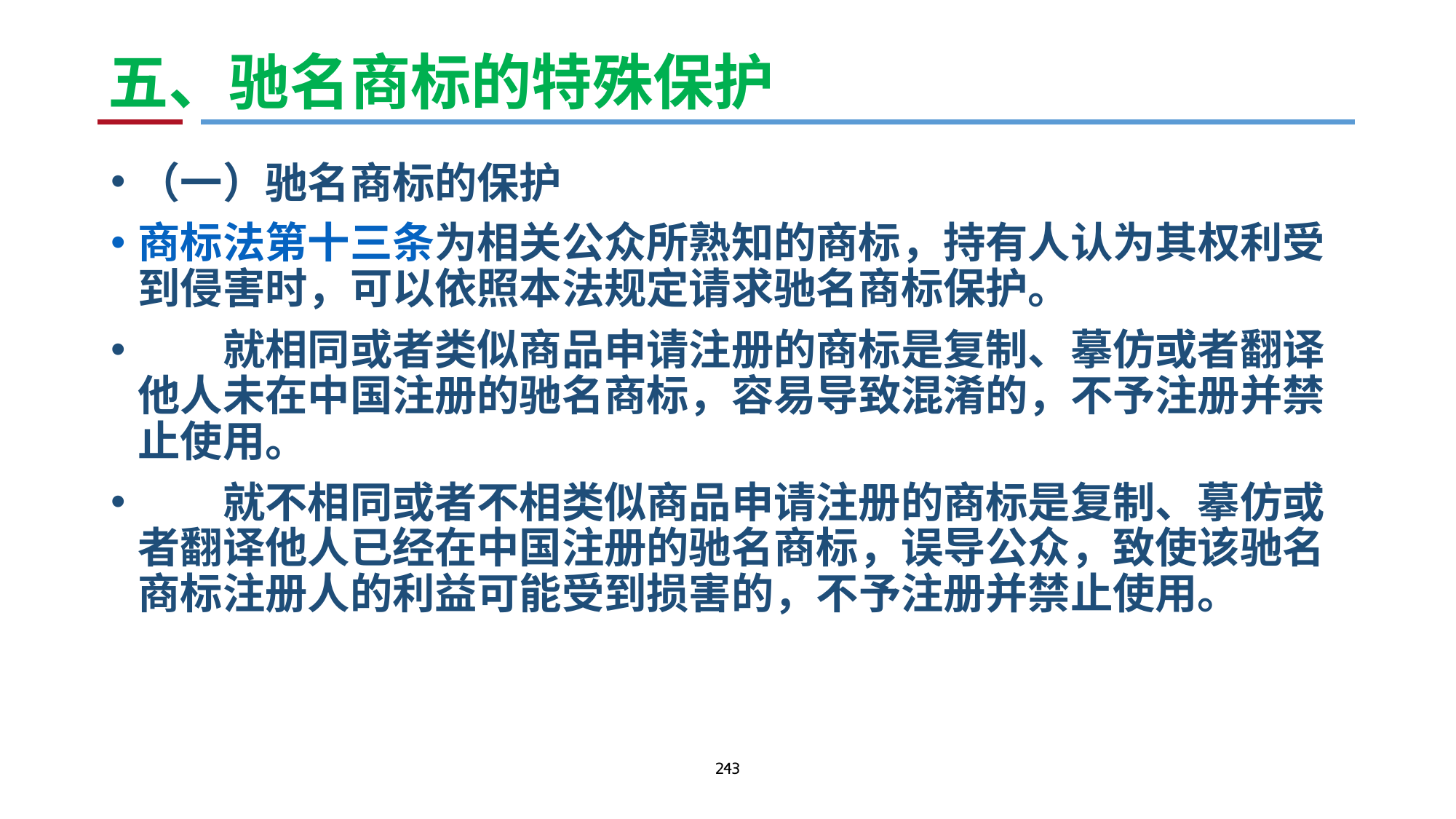

# 五、驰名商标的特殊保护
（一）驰名商标的保护
商标法第十三条为相关公众所熟知的商标，持有人认为其权利受到侵害时，可以依照本法规定请求驰名商标保护。
　　就相同或者类似商品申请注册的商标是复制、摹仿或者翻译他人未在中国注册的驰名商标，容易导致混淆的，不予注册并禁止使用。
　　就不相同或者不相类似商品申请注册的商标是复制、摹仿或者翻译他人已经在中国注册的驰名商标，误导公众，致使该驰名商标注册人的利益可能受到损害的，不予注册并禁止使用。

243